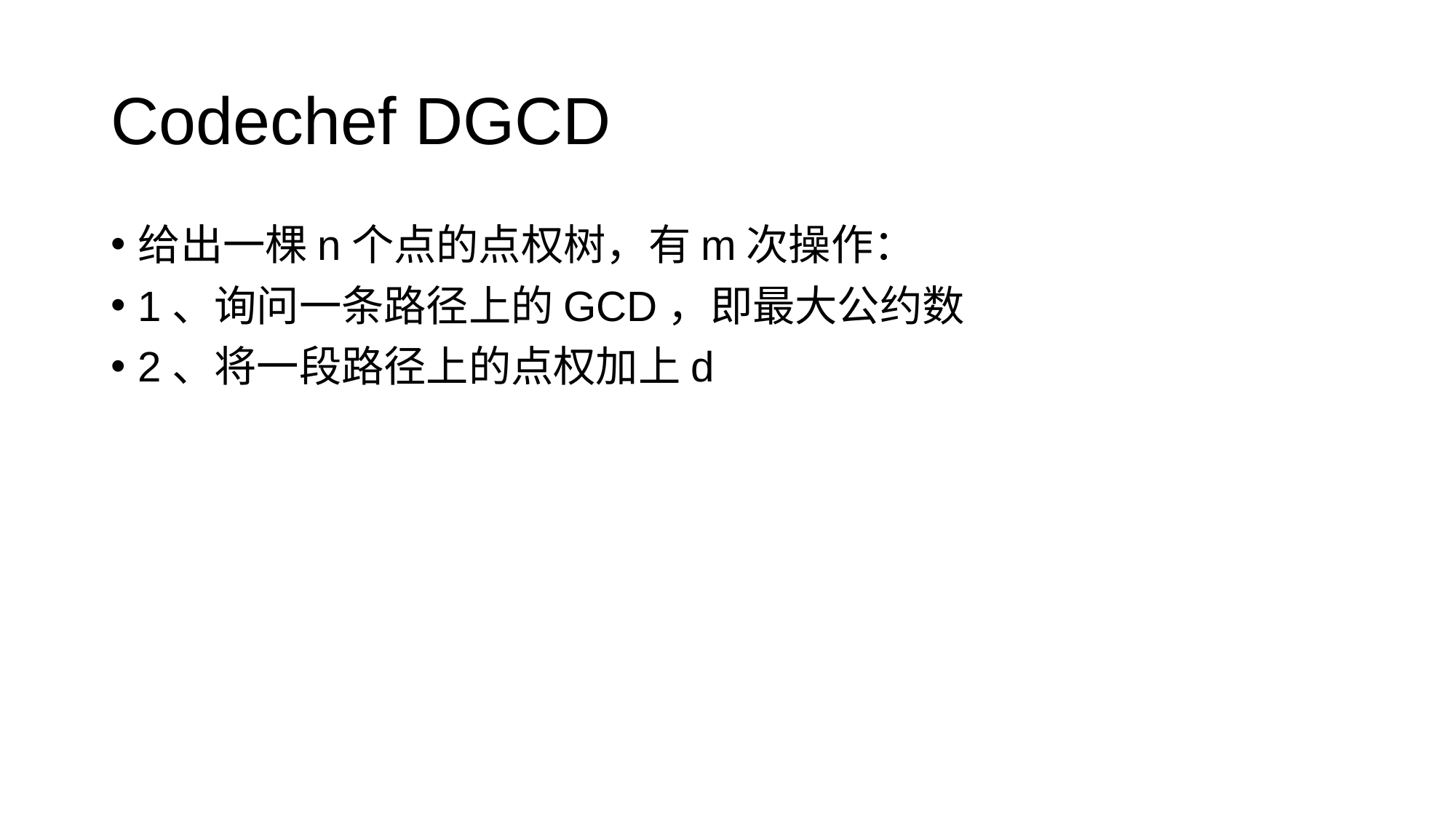

# Codechef DGCD
给出一棵n个点的点权树，有m次操作：
1、询问一条路径上的GCD，即最大公约数
2、将一段路径上的点权加上d